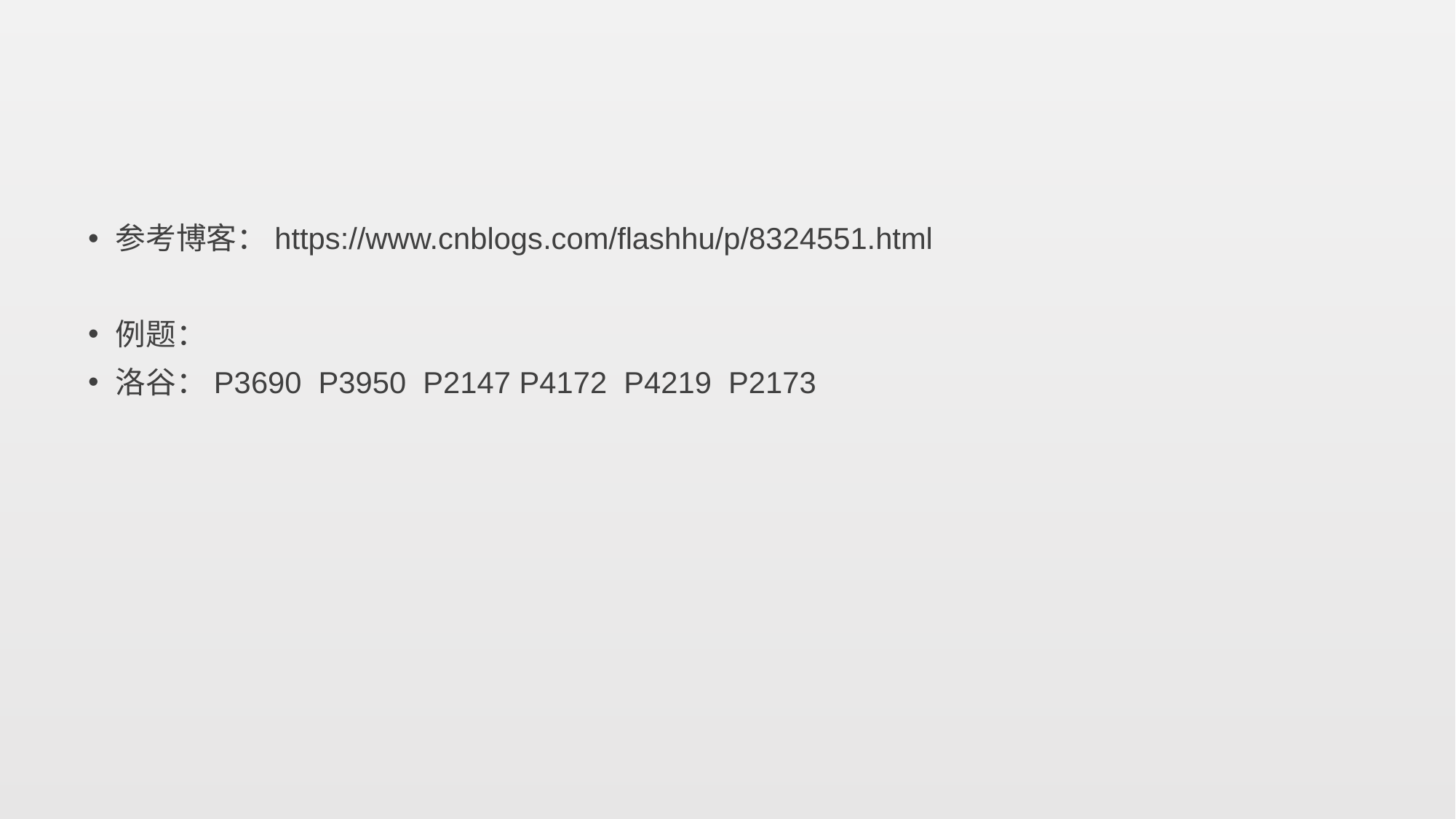

参考博客：https://www.cnblogs.com/flashhu/p/8324551.html

例题：
洛谷：P3690  P3950  P2147 P4172  P4219  P2173